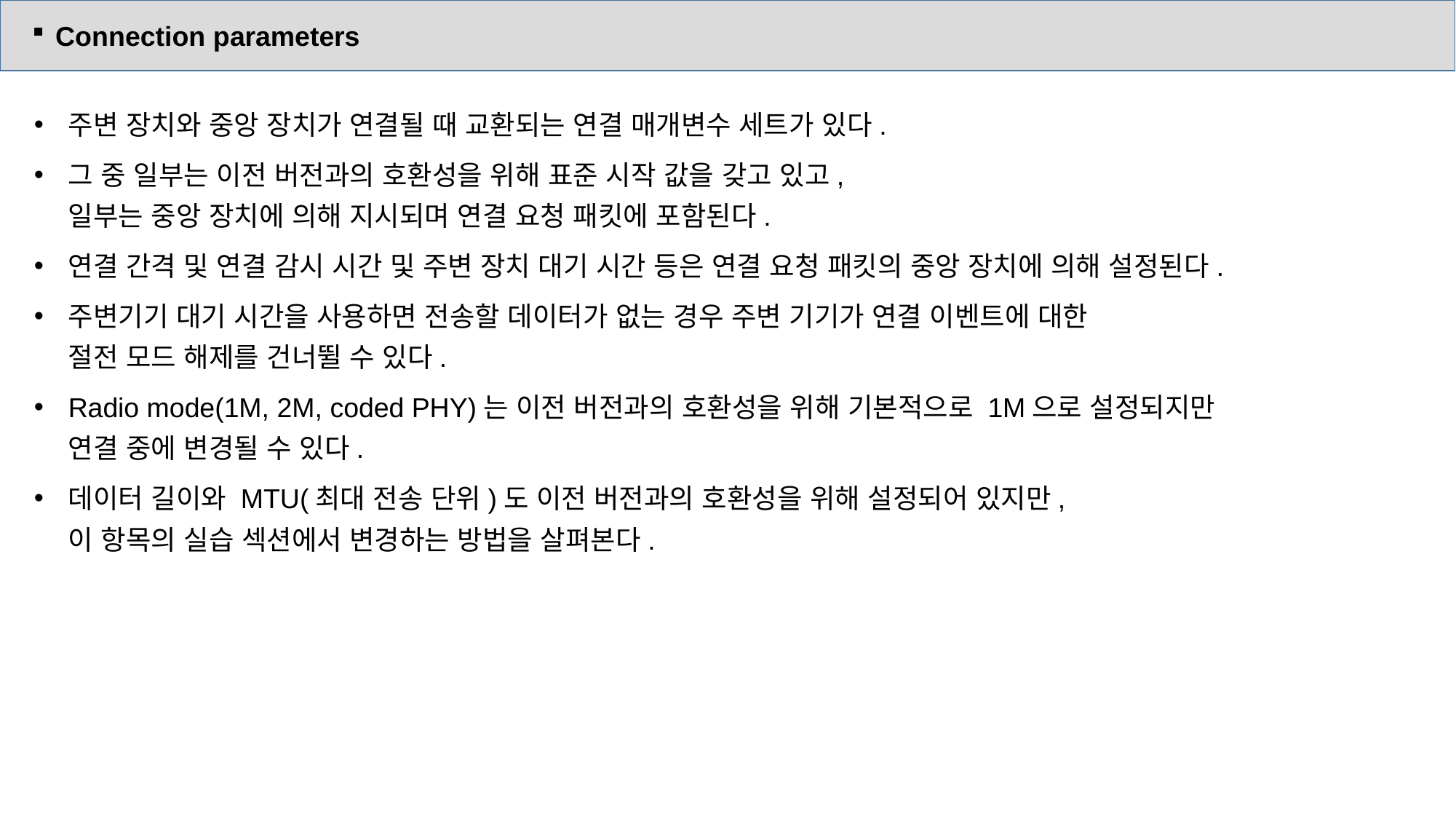

Connection parameters
주변 장치와 중앙 장치가 연결될 때 교환되는 연결 매개변수 세트가 있다.
그 중 일부는 이전 버전과의 호환성을 위해 표준 시작 값을 갖고 있고,
일부는 중앙 장치에 의해 지시되며 연결 요청 패킷에 포함된다.
연결 간격 및 연결 감시 시간 및 주변 장치 대기 시간 등은 연결 요청 패킷의 중앙 장치에 의해 설정된다.
주변기기 대기 시간을 사용하면 전송할 데이터가 없는 경우 주변 기기가 연결 이벤트에 대한
절전 모드 해제를 건너뛸 수 있다.
Radio mode(1M, 2M, coded PHY)는 이전 버전과의 호환성을 위해 기본적으로 1M으로 설정되지만
연결 중에 변경될 수 있다.
데이터 길이와 MTU(최대 전송 단위)도 이전 버전과의 호환성을 위해 설정되어 있지만,
이 항목의 실습 섹션에서 변경하는 방법을 살펴본다.